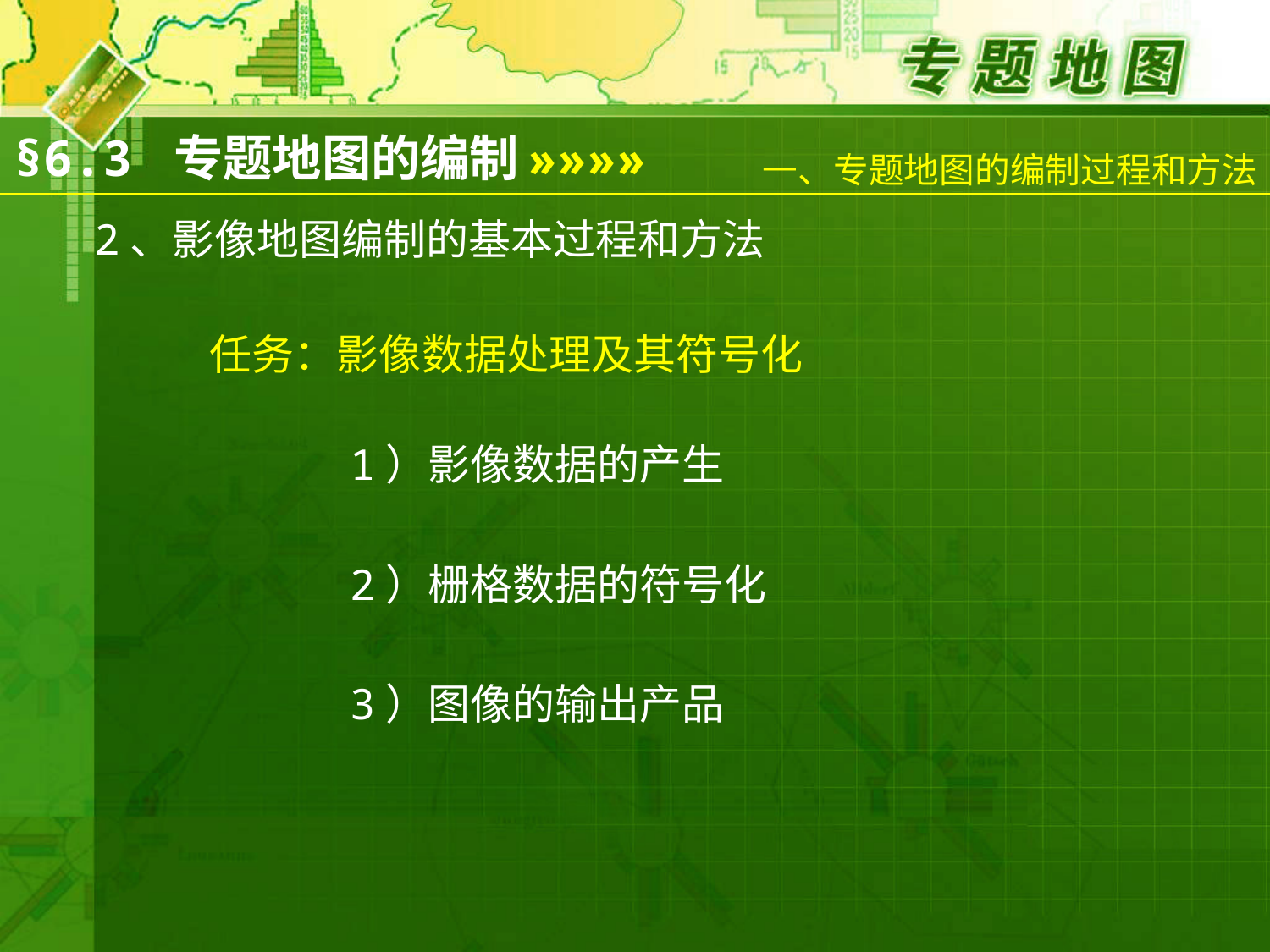

# 一、专题地图的编制过程和方法
§6.3 专题地图的编制
»»»»
2、影像地图编制的基本过程和方法
任务：影像数据处理及其符号化
1）影像数据的产生
2）栅格数据的符号化
3）图像的输出产品